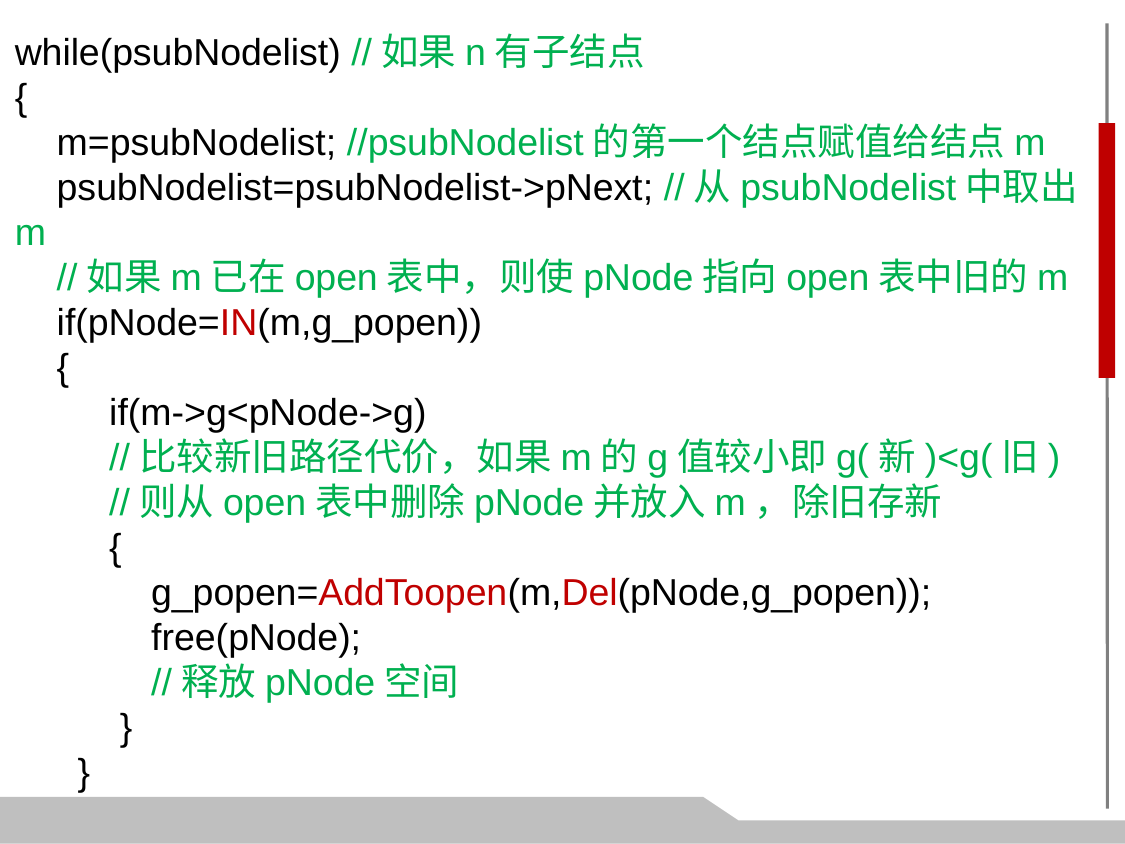

while(psubNodelist) //如果n有子结点
{
    m=psubNodelist; //psubNodelist的第一个结点赋值给结点m
    psubNodelist=psubNodelist->pNext; //从psubNodelist中取出m
    //如果m已在open表中，则使pNode指向open表中旧的m
    if(pNode=IN(m,g_popen))
    {
         if(m->g<pNode->g)
         //比较新旧路径代价，如果m的g值较小即g(新)<g(旧)
         //则从open表中删除pNode并放入m，除旧存新
         {
             g_popen=AddToopen(m,Del(pNode,g_popen));
             free(pNode);
             //释放pNode空间
          }
      }